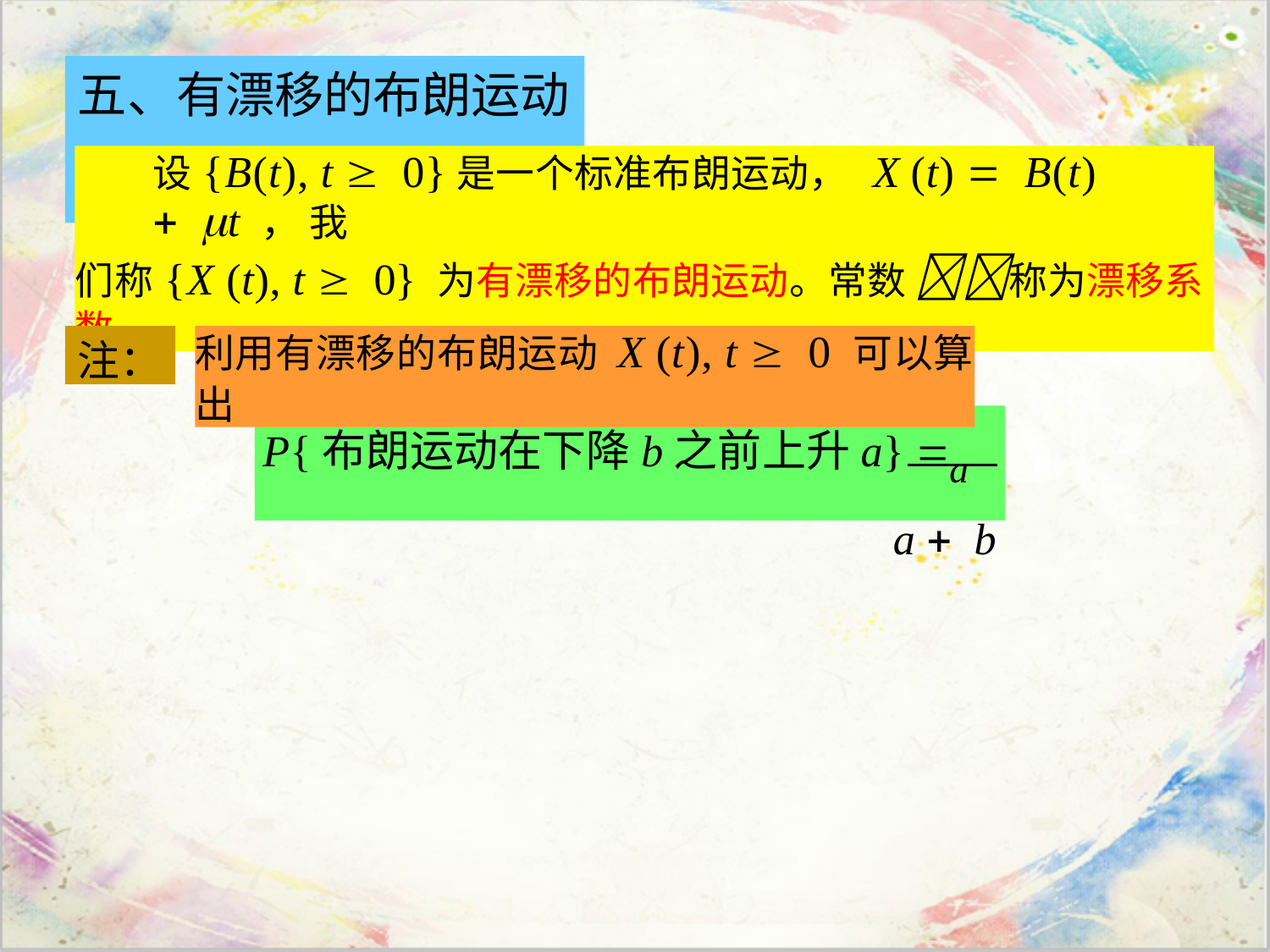

# 五、有漂移的布朗运动
设{B(t), t ≥ 0}是一个标准布朗运动， X (t) = B(t) + μt ， 我
们称{X (t), t ≥ 0} 为有漂移的布朗运动。常数 μ 称为漂移系数。
注：
利用有漂移的布朗运动 X (t), t ≥ 0 可以算出

P{布朗运动在下降b之前上升a} =	a
a + b